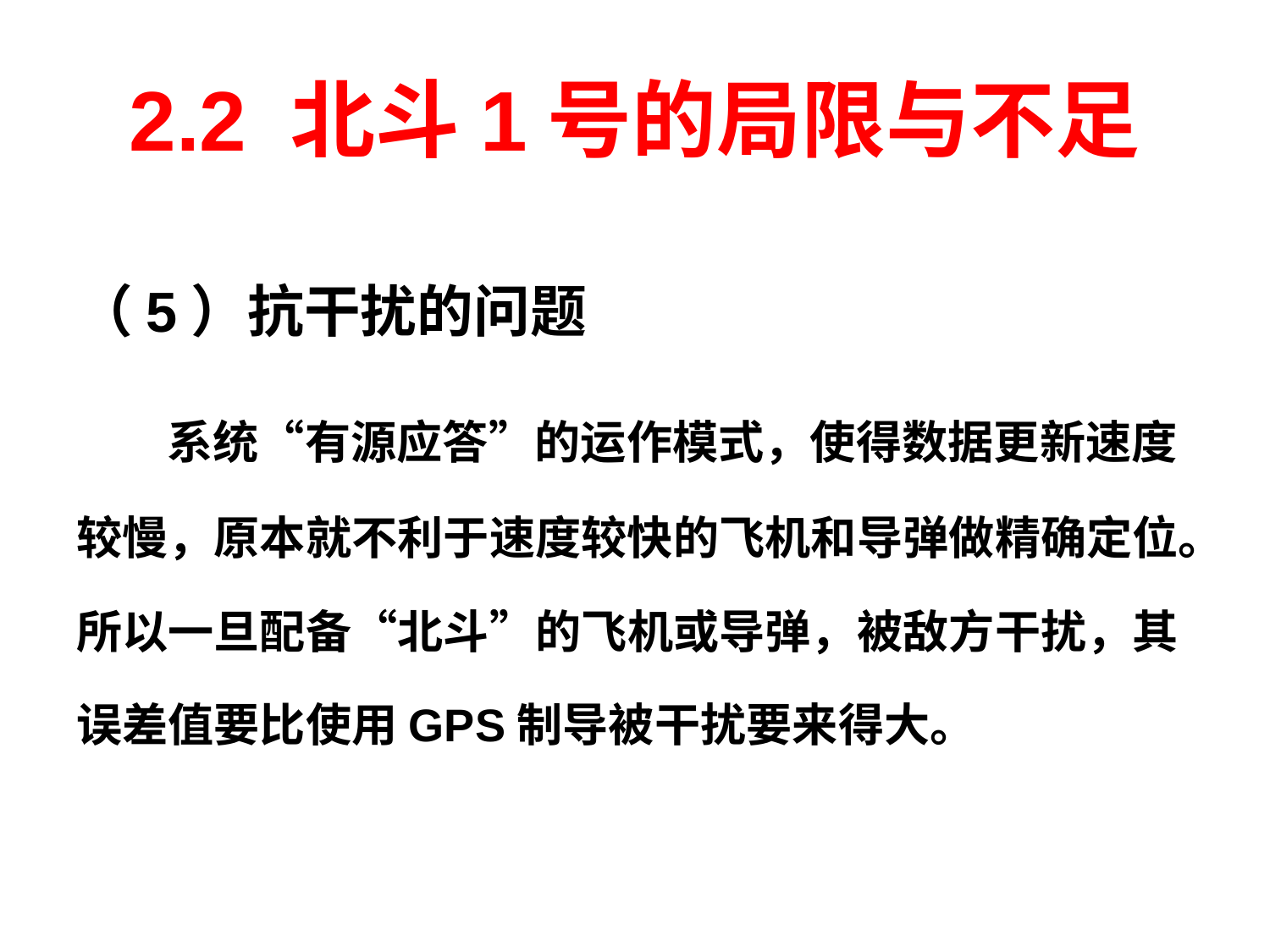

# 2.2 北斗1号的局限与不足

（5）抗干扰的问题
      系统“有源应答”的运作模式，使得数据更新速度较慢，原本就不利于速度较快的飞机和导弹做精确定位。所以一旦配备“北斗”的飞机或导弹，被敌方干扰，其误差值要比使用GPS制导被干扰要来得大。